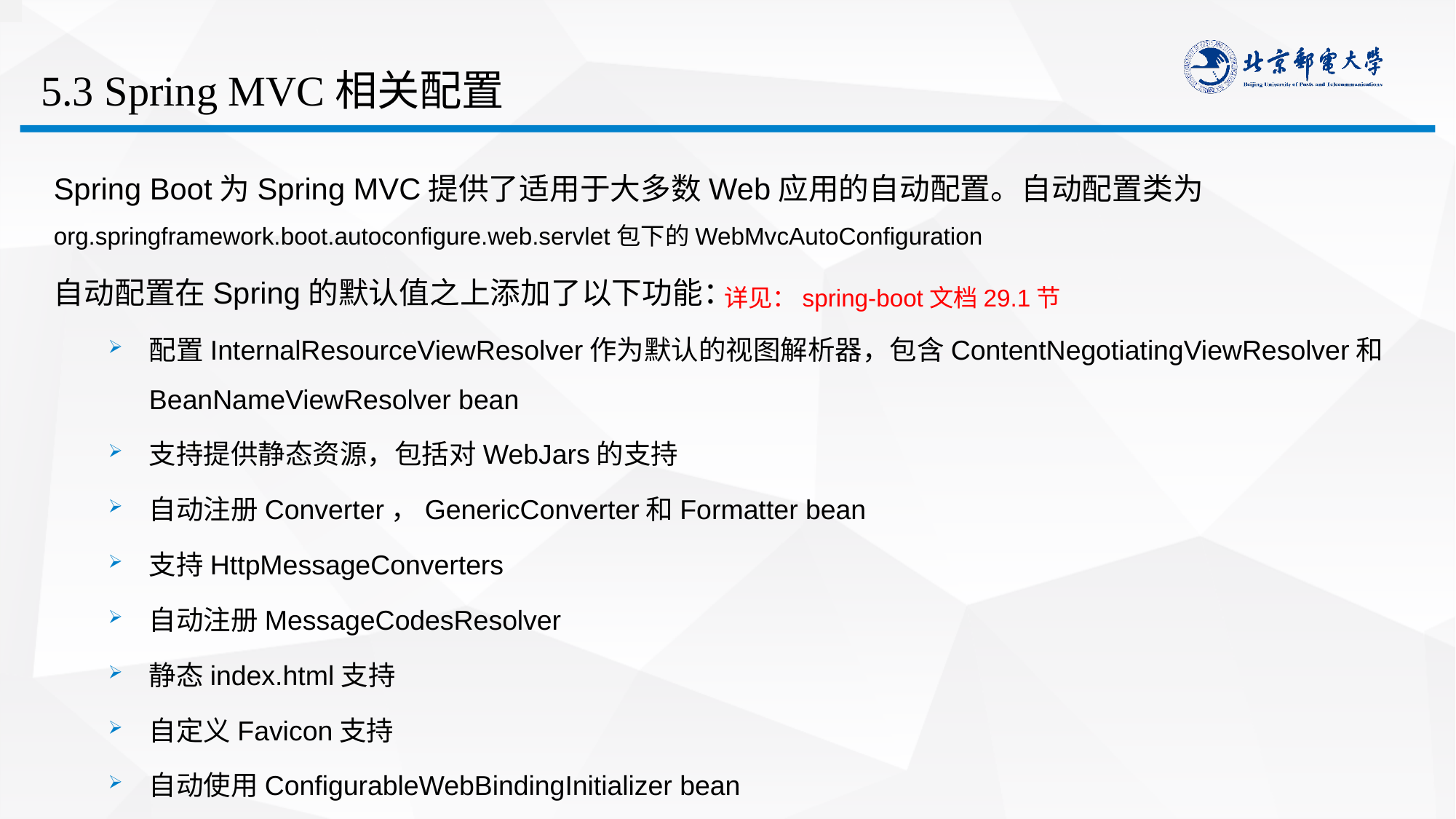

# 5.3 Spring MVC相关配置
Spring Boot为Spring MVC提供了适用于大多数Web应用的自动配置。自动配置类为	org.springframework.boot.autoconfigure.web.servlet包下的WebMvcAutoConfiguration
自动配置在Spring的默认值之上添加了以下功能：
配置InternalResourceViewResolver作为默认的视图解析器，包含ContentNegotiatingViewResolver和BeanNameViewResolver bean
支持提供静态资源，包括对WebJars的支持
自动注册Converter，GenericConverter和Formatter bean
支持HttpMessageConverters
自动注册MessageCodesResolver
静态index.html支持
自定义Favicon支持
自动使用ConfigurableWebBindingInitializer bean
详见：spring-boot文档29.1节